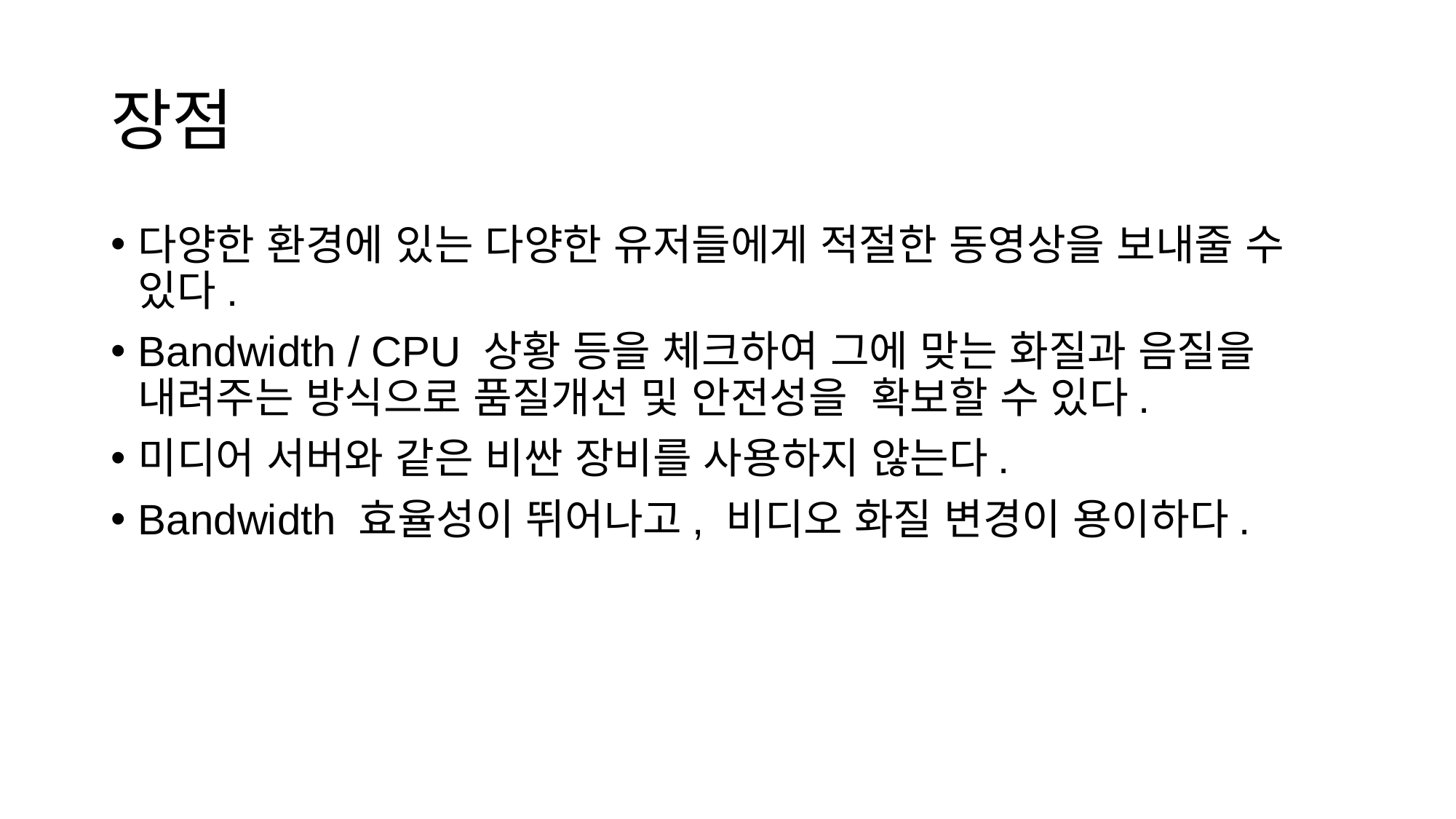

# 장점
다양한 환경에 있는 다양한 유저들에게 적절한 동영상을 보내줄 수 있다.
Bandwidth / CPU 상황 등을 체크하여 그에 맞는 화질과 음질을 내려주는 방식으로 품질개선 및 안전성을  확보할 수 있다.
미디어 서버와 같은 비싼 장비를 사용하지 않는다.
Bandwidth 효율성이 뛰어나고, 비디오 화질 변경이 용이하다.